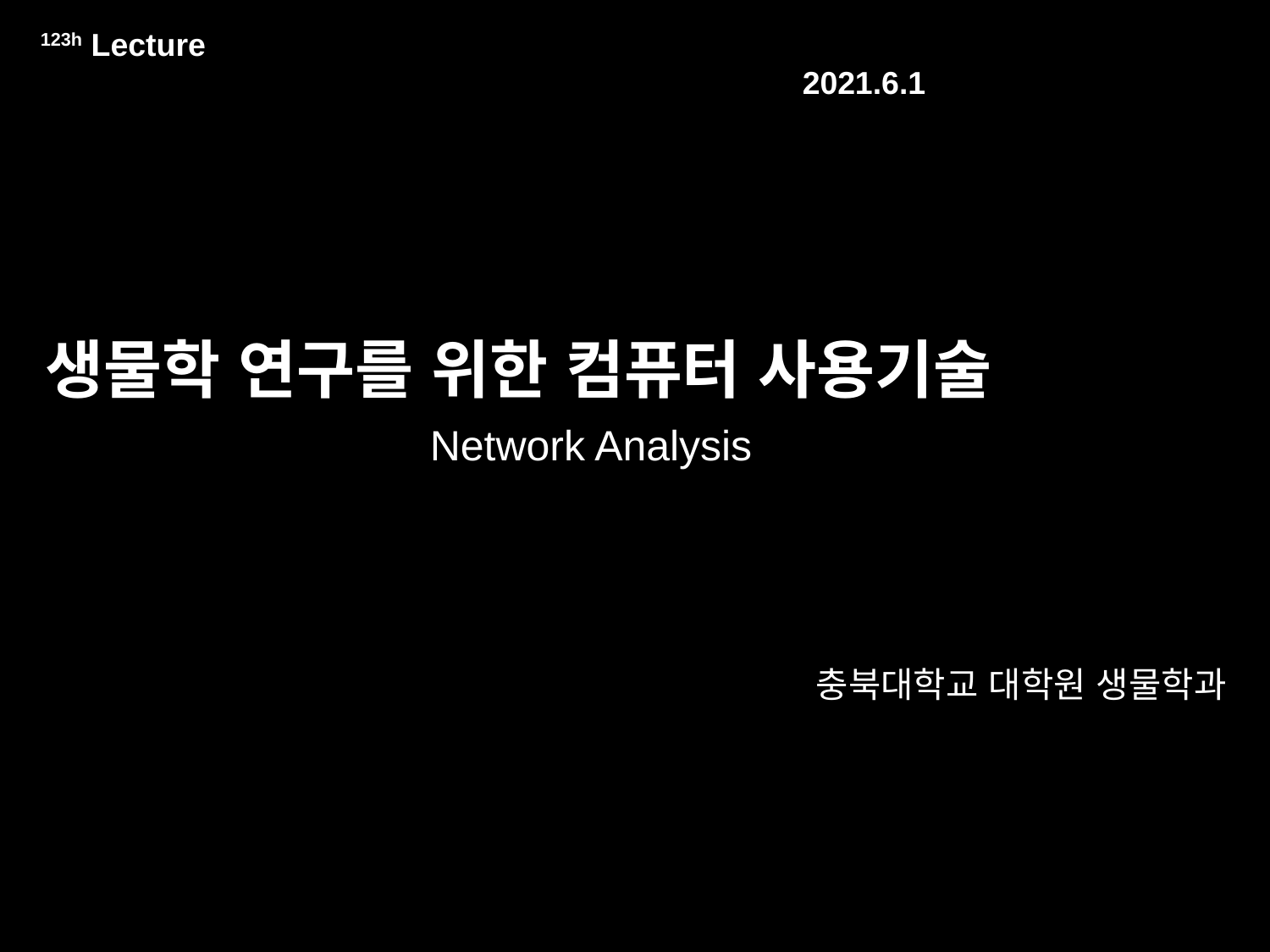

123h Lecture														2021.6.1
# 생물학 연구를 위한 컴퓨터 사용기술
Network Analysis
충북대학교 대학원 생물학과